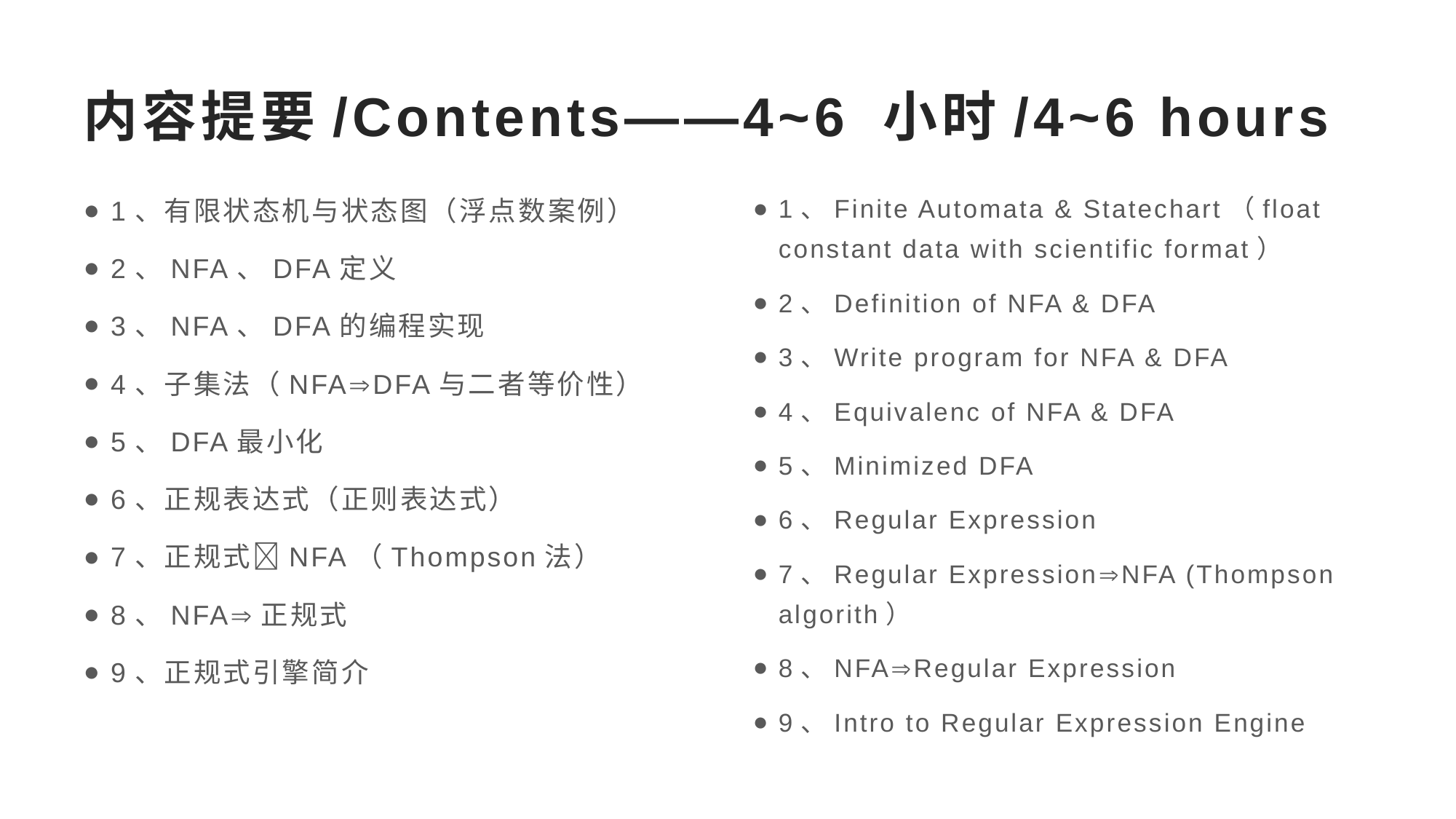

# 内容提要/Contents——4~6 小时/4~6 hours
1、有限状态机与状态图（浮点数案例）
2、NFA、DFA定义
3、NFA、DFA的编程实现
4、子集法（NFA⇒DFA与二者等价性）
5、DFA最小化
6、正规表达式（正则表达式）
7、正规式⇒NFA（Thompson法）
8、NFA⇒正规式
9、正规式引擎简介
1、Finite Automata & Statechart（float constant data with scientific format）
2、Definition of NFA & DFA
3、Write program for NFA & DFA
4、Equivalenc of NFA & DFA
5、Minimized DFA
6、Regular Expression
7、Regular Expression⇒NFA (Thompson algorith）
8、NFA⇒Regular Expression
9、Intro to Regular Expression Engine

2